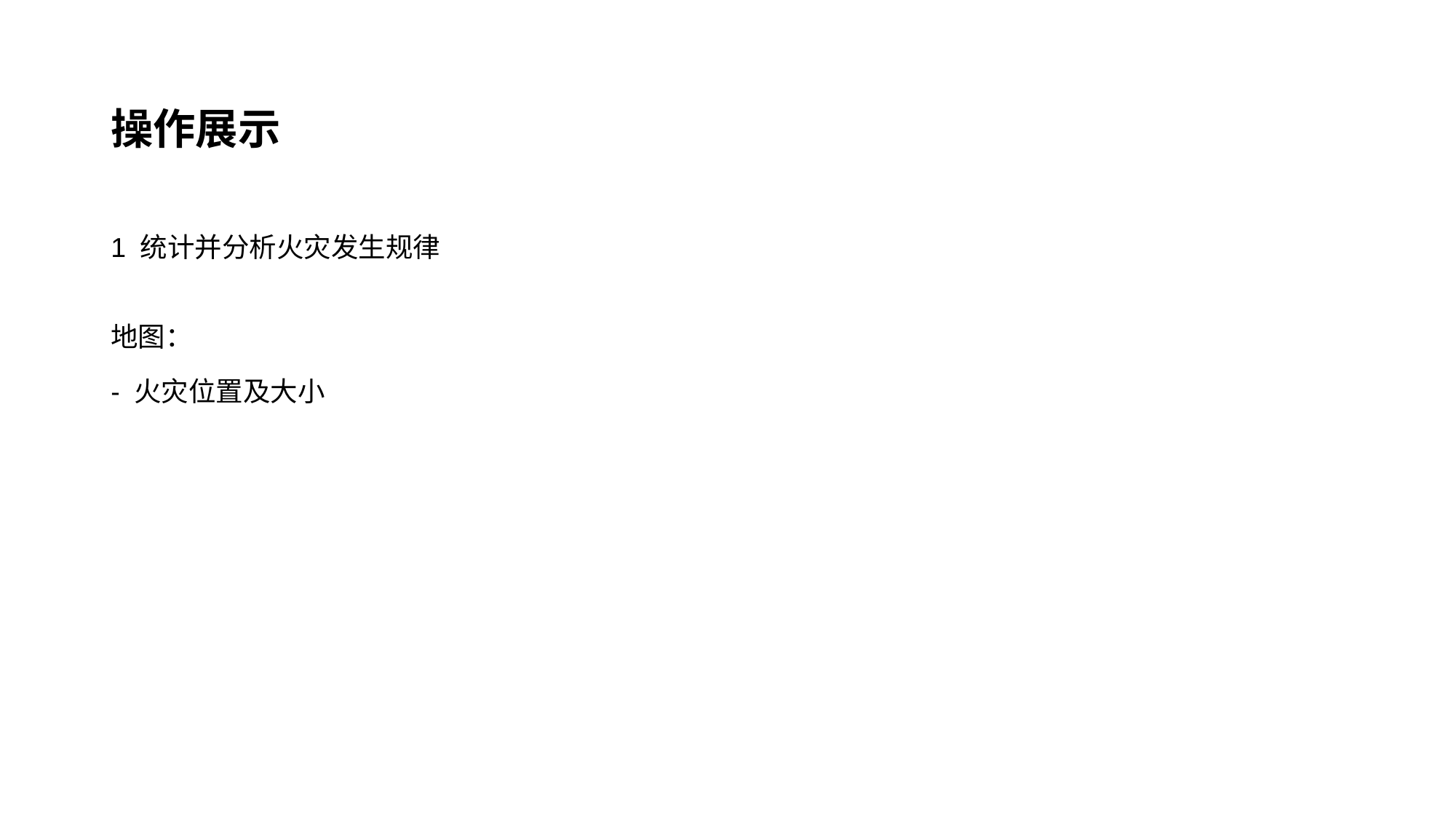

# 操作展示
1 统计并分析火灾发生规律
地图：
- 火灾位置及大小